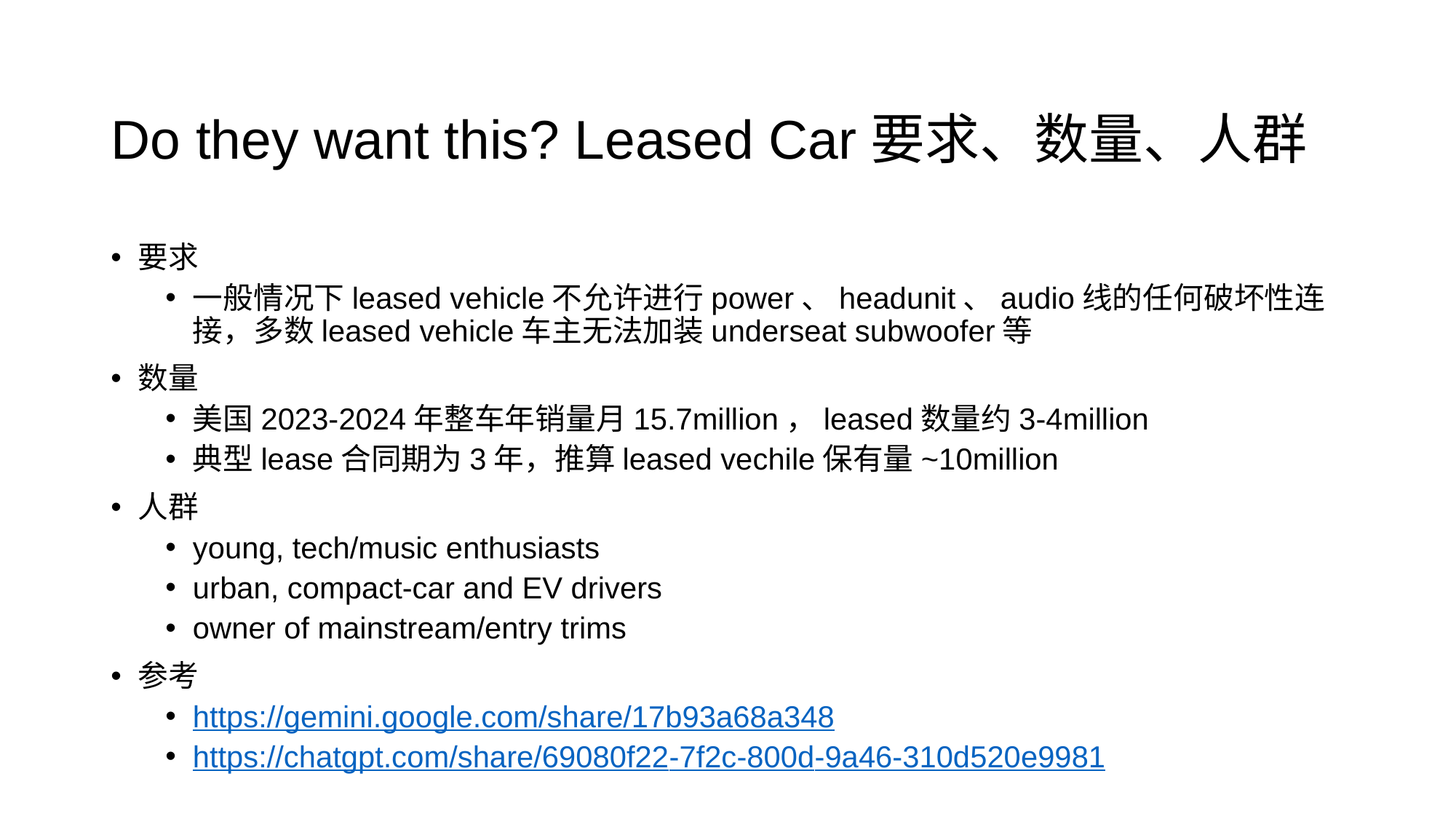

# Do they want this? Leased Car要求、数量、人群
要求
一般情况下leased vehicle不允许进行power、headunit、audio线的任何破坏性连接，多数leased vehicle车主无法加装underseat subwoofer等
数量
美国2023-2024年整车年销量月15.7million，leased数量约3-4million
典型lease合同期为3年，推算leased vechile保有量~10million
人群
young, tech/music enthusiasts
urban, compact-car and EV drivers
owner of mainstream/entry trims
参考
https://gemini.google.com/share/17b93a68a348
https://chatgpt.com/share/69080f22-7f2c-800d-9a46-310d520e9981